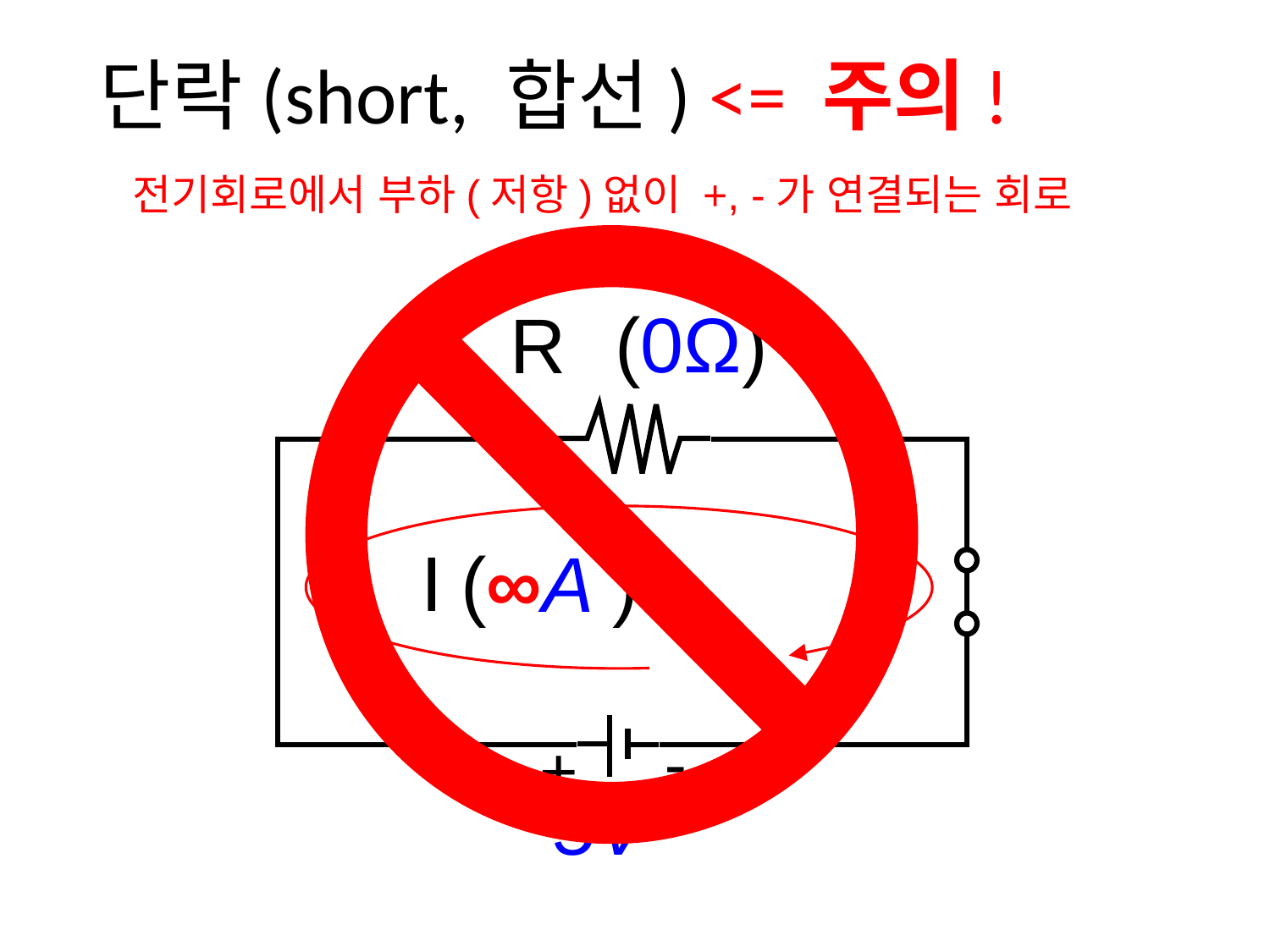

단락(short, 합선) <= 주의!
전기회로에서 부하(저항)없이 +, -가 연결되는 회로

(0Ω)
R

I
(∞A )
(?A )

-

+
5V